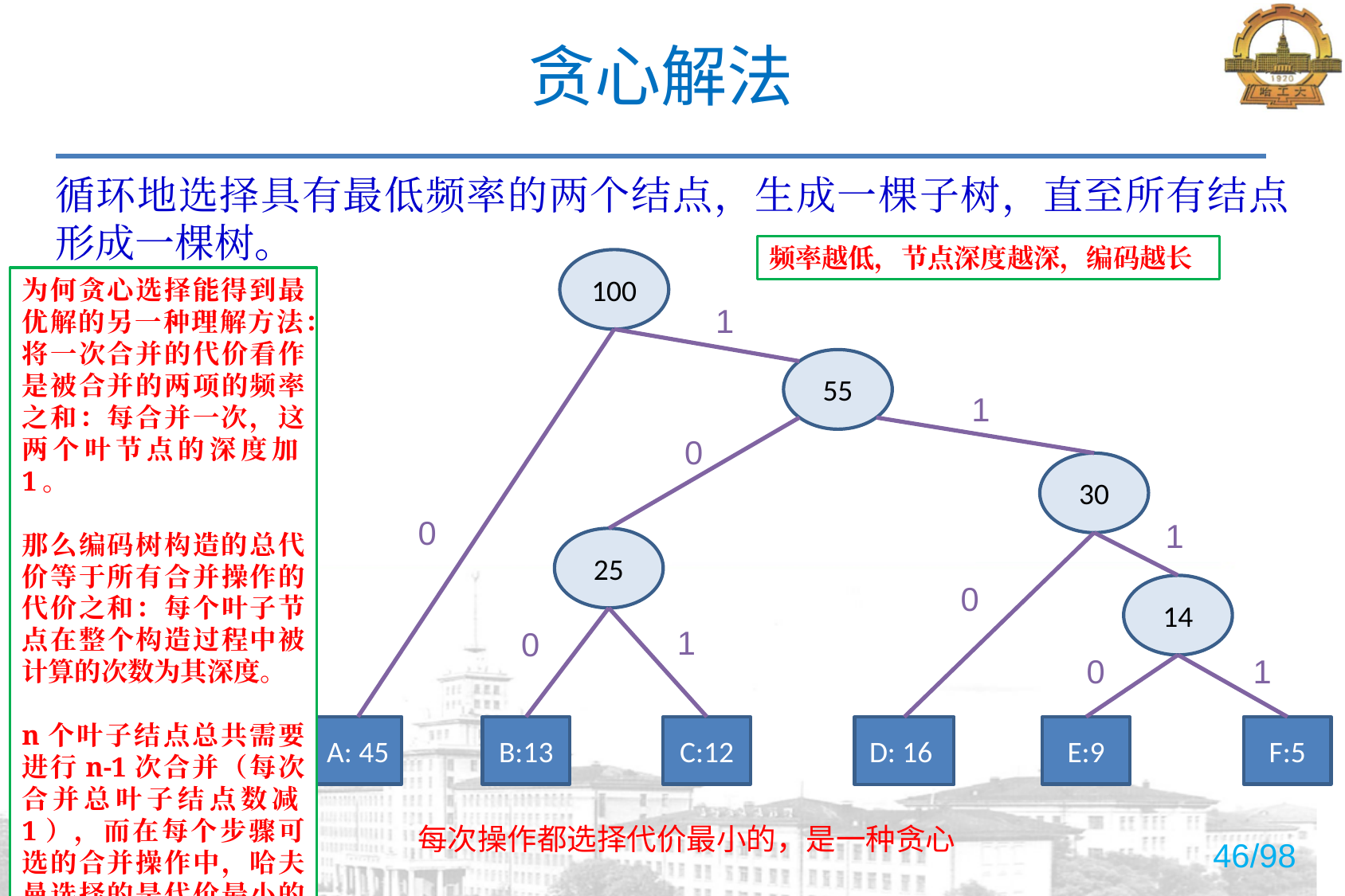

贪心解法
# 循环地选择具有最低频率的两个结点，生成一棵子树，直至所有结点形成一棵树。
频率越低，节点深度越深，编码越长
100
为何贪心选择能得到最优解的另一种理解方法：
将一次合并的代价看作是被合并的两项的频率之和：每合并一次，这两个叶节点的深度加1。

那么编码树构造的总代价等于所有合并操作的代价之和：每个叶子节点在整个构造过程中被计算的次数为其深度。

n个叶子结点总共需要进行n-1次合并（每次合并总叶子结点数减1），而在每个步骤可选的合并操作中，哈夫曼选择的是代价最小的那个。
1
55
1
0
30
0
1
25
0
14
1
0
1
0
A: 45
B:13
C:12
E:9
F:5
D: 16
每次操作都选择代价最小的，是一种贪心